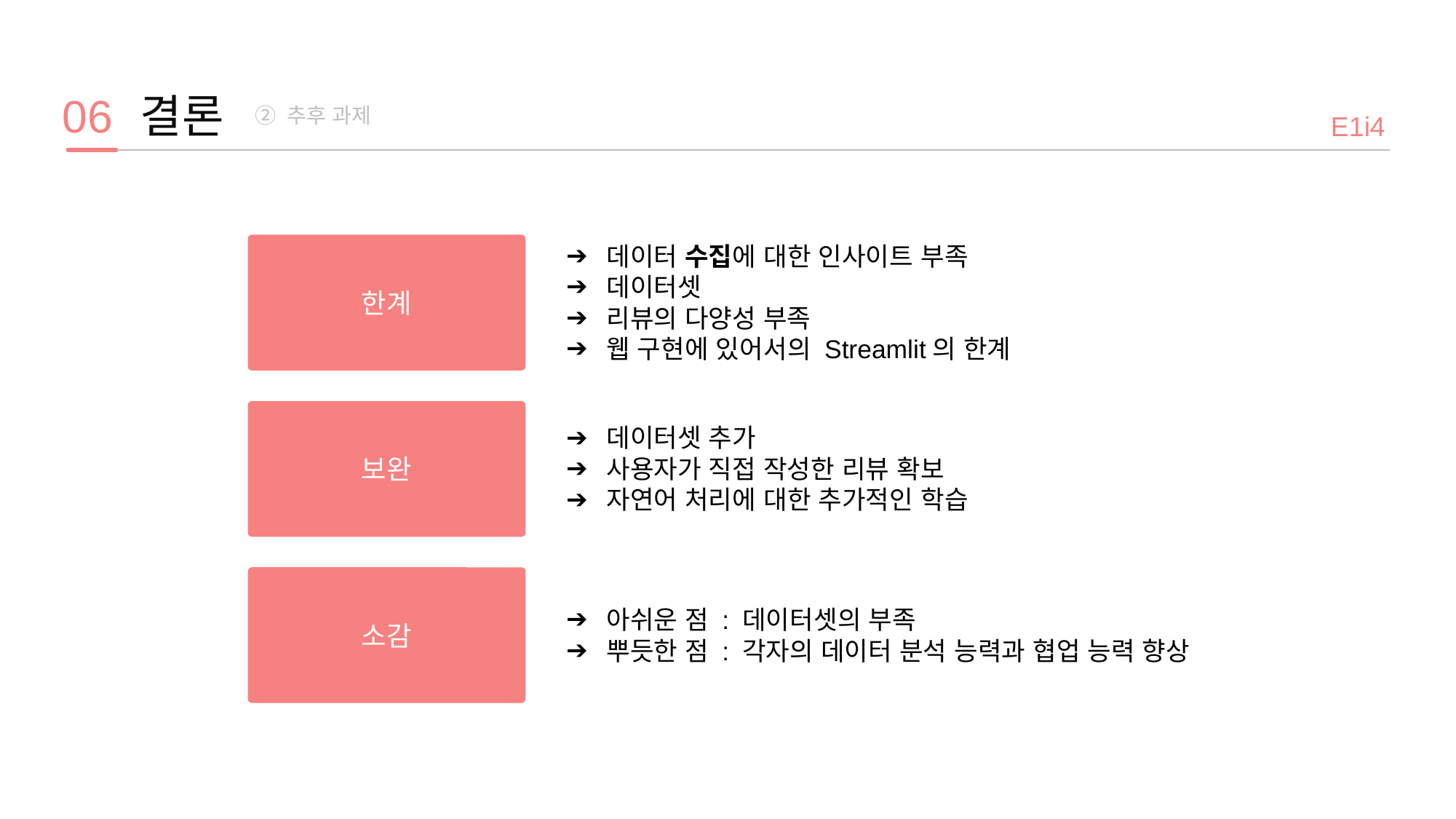

결론
06
 ② 추후 과제
E1i4
데이터 수집에 대한 인사이트 부족
데이터셋
리뷰의 다양성 부족
웹 구현에 있어서의 Streamlit의 한계
한계
보완
데이터셋 추가
사용자가 직접 작성한 리뷰 확보
자연어 처리에 대한 추가적인 학습
소감
아쉬운 점 : 데이터셋의 부족
뿌듯한 점 : 각자의 데이터 분석 능력과 협업 능력 향상